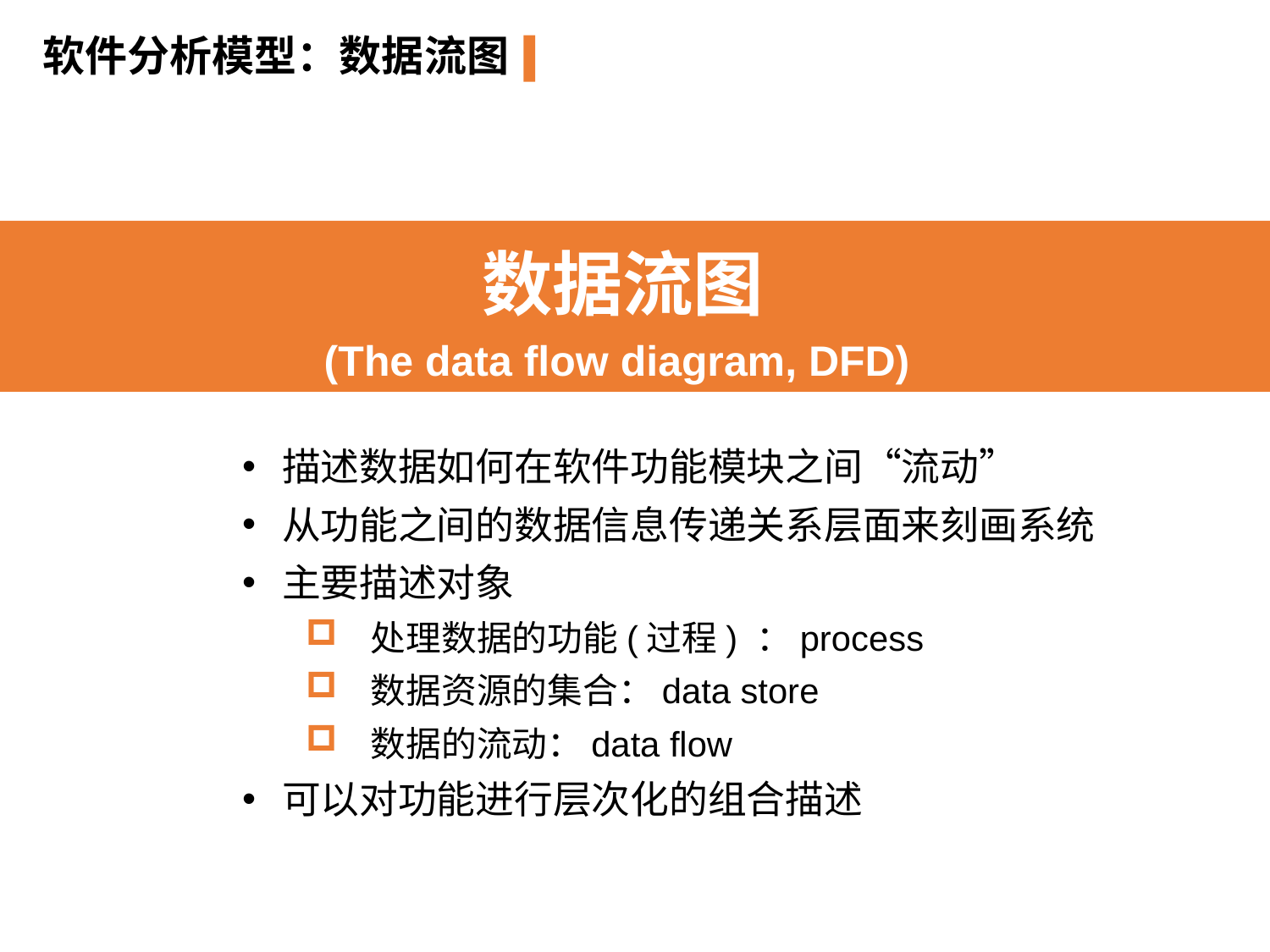

软件分析模型：数据流图

数据流图
(The data flow diagram, DFD)

描述数据如何在软件功能模块之间“流动”
从功能之间的数据信息传递关系层面来刻画系统
主要描述对象
处理数据的功能(过程) ：process
数据资源的集合：data store
数据的流动：data flow
可以对功能进行层次化的组合描述